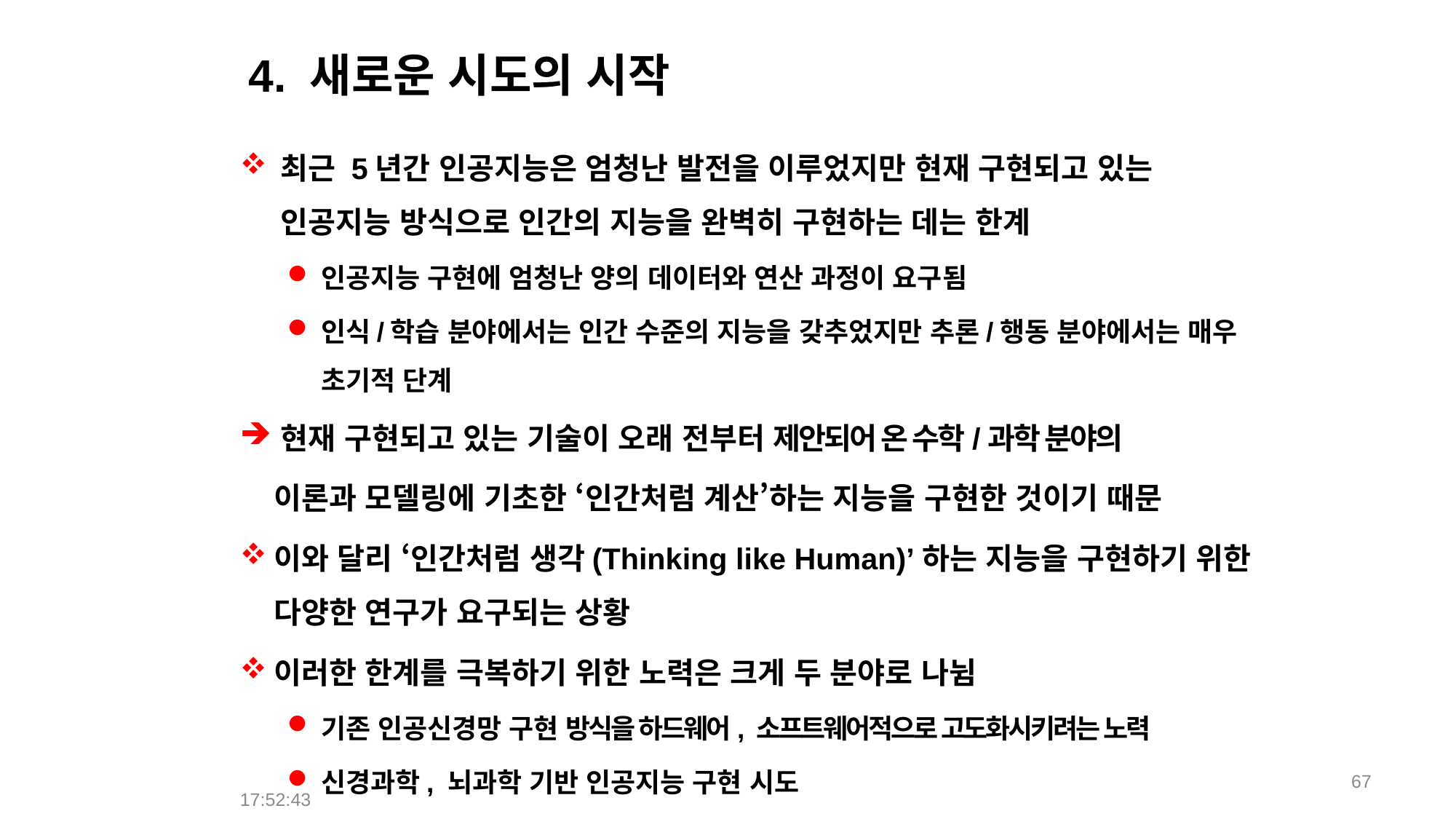

# 4. 새로운 시도의 시작
최근 5년간 인공지능은 엄청난 발전을 이루었지만 현재 구현되고 있는 인공지능 방식으로 인간의 지능을 완벽히 구현하는 데는 한계
인공지능 구현에 엄청난 양의 데이터와 연산 과정이 요구됨
인식/학습 분야에서는 인간 수준의 지능을 갖추었지만 추론/행동 분야에서는 매우 초기적 단계
현재 구현되고 있는 기술이 오래 전부터 제안되어 온 수학/과학 분야의
    이론과 모델링에 기초한 ‘인간처럼 계산’하는 지능을 구현한 것이기 때문
이와 달리 ‘인간처럼 생각(Thinking like Human)’하는 지능을 구현하기 위한 다양한 연구가 요구되는 상황
이러한 한계를 극복하기 위한 노력은 크게 두 분야로 나뉨
기존 인공신경망 구현 방식을 하드웨어, 소프트웨어적으로 고도화시키려는 노력
신경과학, 뇌과학 기반 인공지능 구현 시도
67
17:52:43